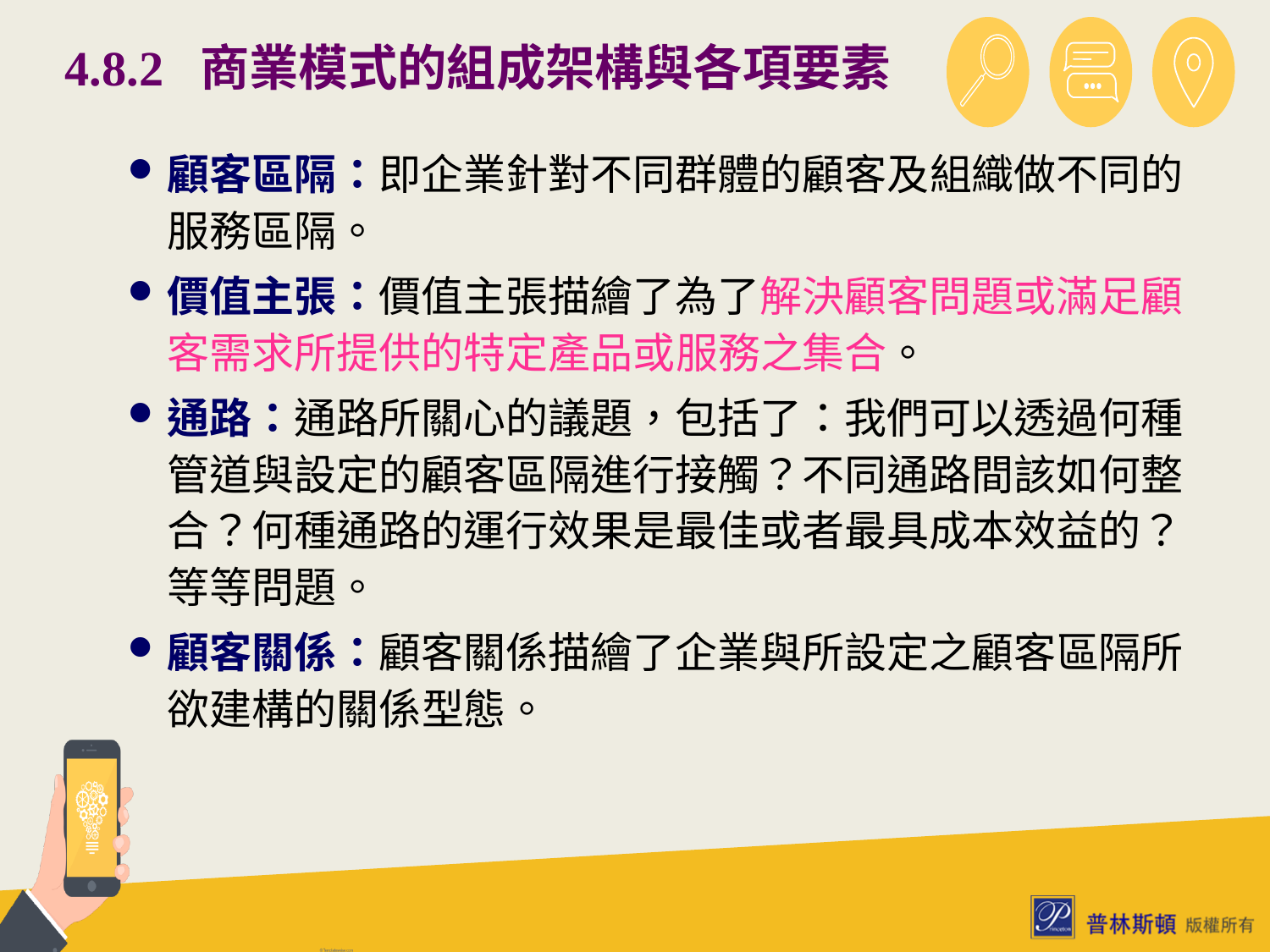

# 4.8.2  商業模式的組成架構與各項要素
顧客區隔：即企業針對不同群體的顧客及組織做不同的服務區隔。
價值主張：價值主張描繪了為了解決顧客問題或滿足顧客需求所提供的特定產品或服務之集合。
通路：通路所關心的議題，包括了：我們可以透過何種管道與設定的顧客區隔進行接觸？不同通路間該如何整合？何種通路的運行效果是最佳或者最具成本效益的？等等問題。
顧客關係：顧客關係描繪了企業與所設定之顧客區隔所欲建構的關係型態。